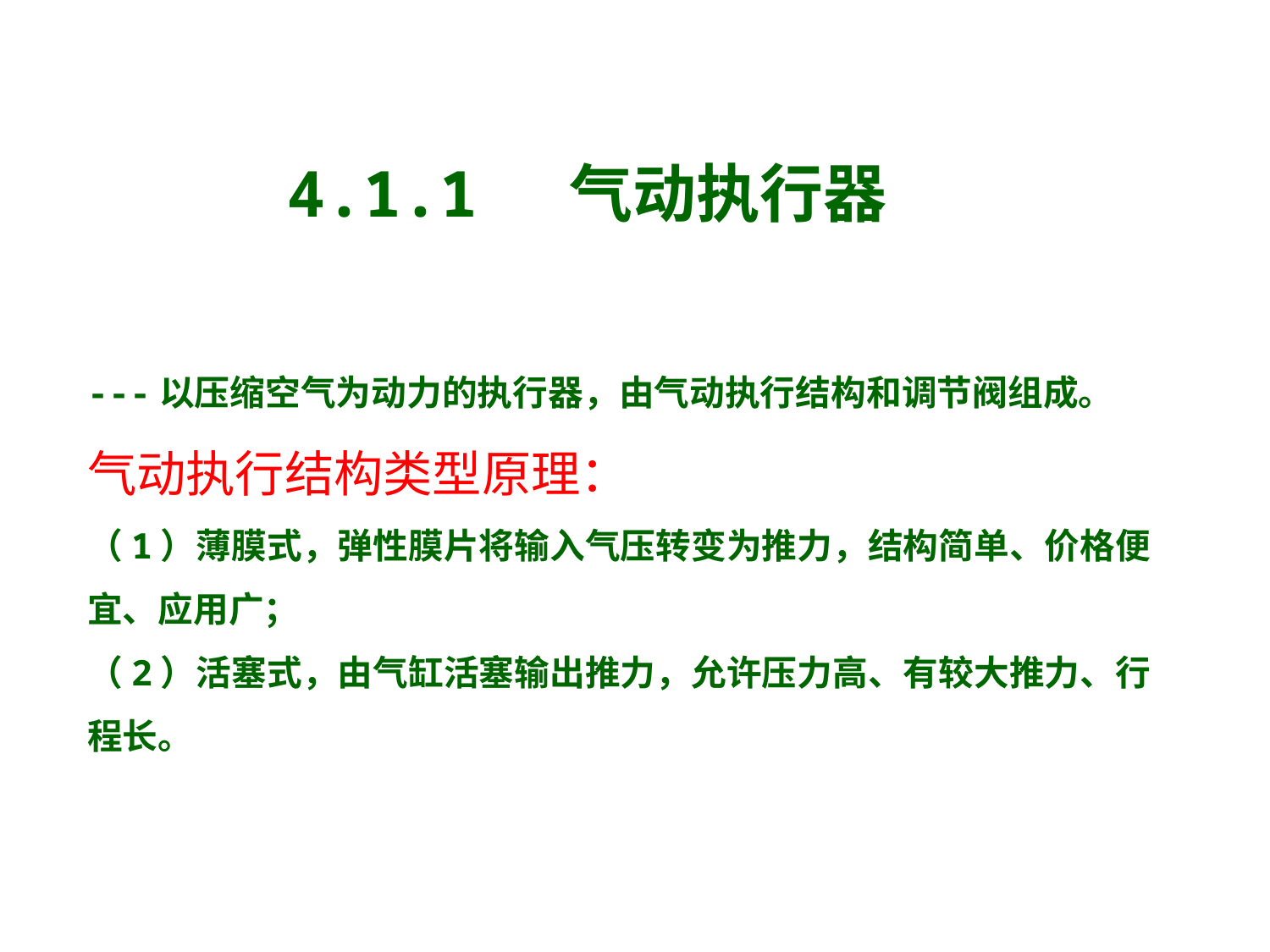

4.1.1  气动执行器
---以压缩空气为动力的执行器，由气动执行结构和调节阀组成。
气动执行结构类型原理：
（1）薄膜式，弹性膜片将输入气压转变为推力，结构简单、价格便宜、应用广；
（2）活塞式，由气缸活塞输出推力，允许压力高、有较大推力、行程长。